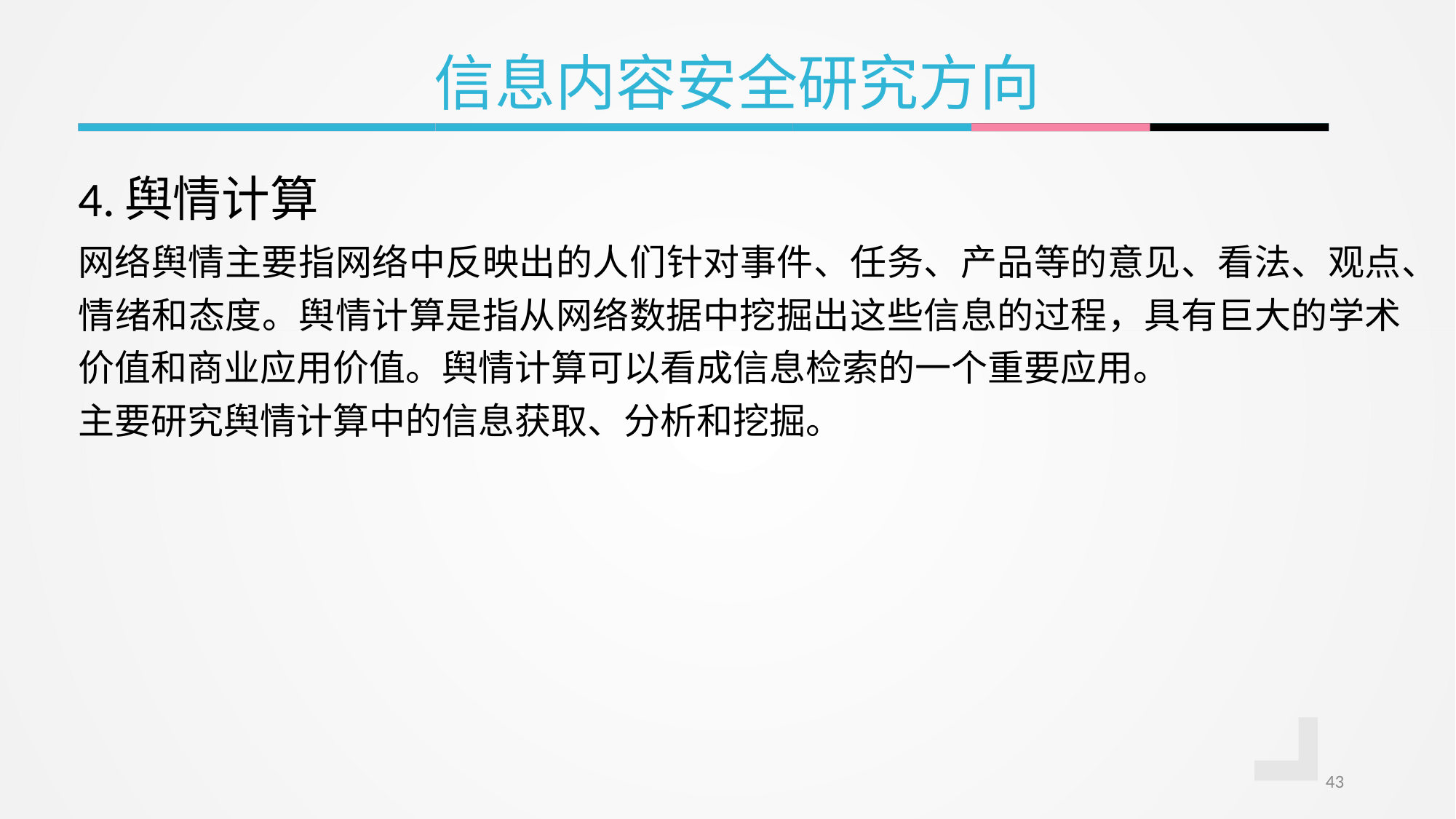

信息内容安全研究方向

| 4.舆情计算 |
| --- |
| 网络舆情主要指网络中反映出的人们针对事件、任务、产品等的意见、看法、观点、情绪和态度。舆情计算是指从网络数据中挖掘出这些信息的过程，具有巨大的学术价值和商业应用价值。舆情计算可以看成信息检索的一个重要应用。 主要研究舆情计算中的信息获取、分析和挖掘。 |
| --- |

43